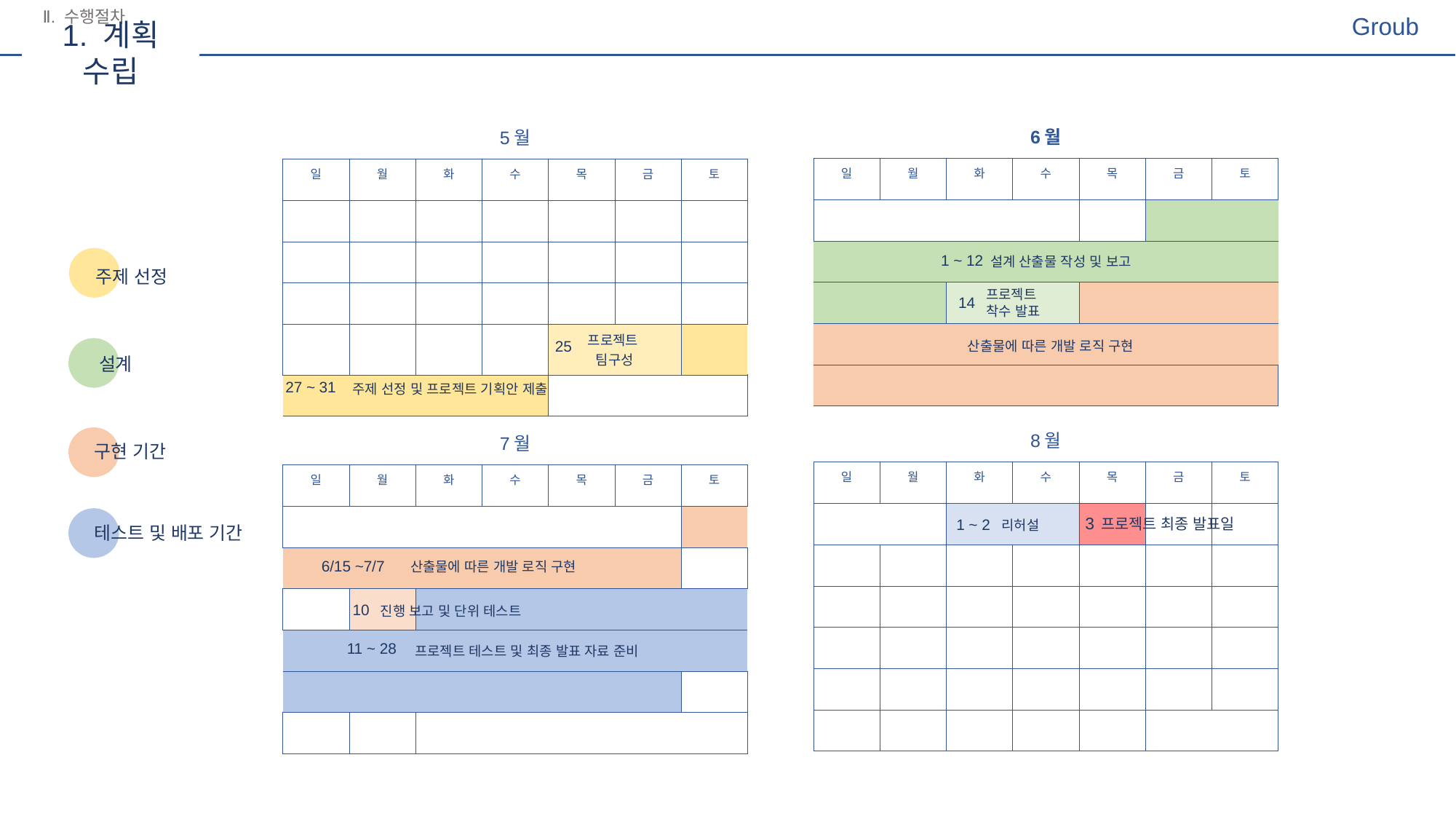

Ⅱ. 수행절차
1. 계획 수립
Groub
| 6월 |  |  |  |  |  |  |
| --- | --- | --- | --- | --- | --- | --- |
| 일 | 월 | 화 | 수 | 목 | 금 | 토 |
|  |  |  |  |  |  |  |
|  |  |  |  |  |  |  |
|  |  |  |  |  |  |  |
|  |  |  |  |  |  |  |
|  |  |  |  |  |  |  |
| 5월 |  |  |  |  |  |  |
| --- | --- | --- | --- | --- | --- | --- |
| 일 | 월 | 화 | 수 | 목 | 금 | 토 |
|  |  |  |  |  |  |  |
|  |  |  |  |  |  |  |
|  |  |  |  |  |  |  |
|  |  |  |  | 프로젝트 팀구성 |  |  |
|  |  |  |  |  |  |  |
1 ~ 12
설계 산출물 작성 및 보고

주제 선정

설계

구현 기간

테스트 및 배포 기간
프로젝트
착수 발표
14
25
산출물에 따른 개발 로직 구현
27 ~ 31
주제 선정 및 프로젝트 기획안 제출
| 8월 |  |  |  |  |  |  |
| --- | --- | --- | --- | --- | --- | --- |
| 일 | 월 | 화 | 수 | 목 | 금 | 토 |
|  |  |  |  |  |  |  |
|  |  |  |  |  |  |  |
|  |  |  |  |  |  |  |
|  |  |  |  |  |  |  |
|  |  |  |  |  |  |  |
|  |  |  |  |  |  |  |
| 7월 |  |  |  |  |  |  |
| --- | --- | --- | --- | --- | --- | --- |
| 일 | 월 | 화 | 수 | 목 | 금 | 토 |
|  |  |  |  |  |  |  |
|  |  |  |  |  |  |  |
|  |  |  |  |  |  |  |
|  |  |  |  |  |  |  |
|  |  |  |  |  |  |  |
|  |  |  |  |  |  |  |
3
프로젝트 최종 발표일
1 ~ 2
리허설
6/15 ~7/7
산출물에 따른 개발 로직 구현
10
진행 보고 및 단위 테스트
11 ~ 28
프로젝트 테스트 및 최종 발표 자료 준비